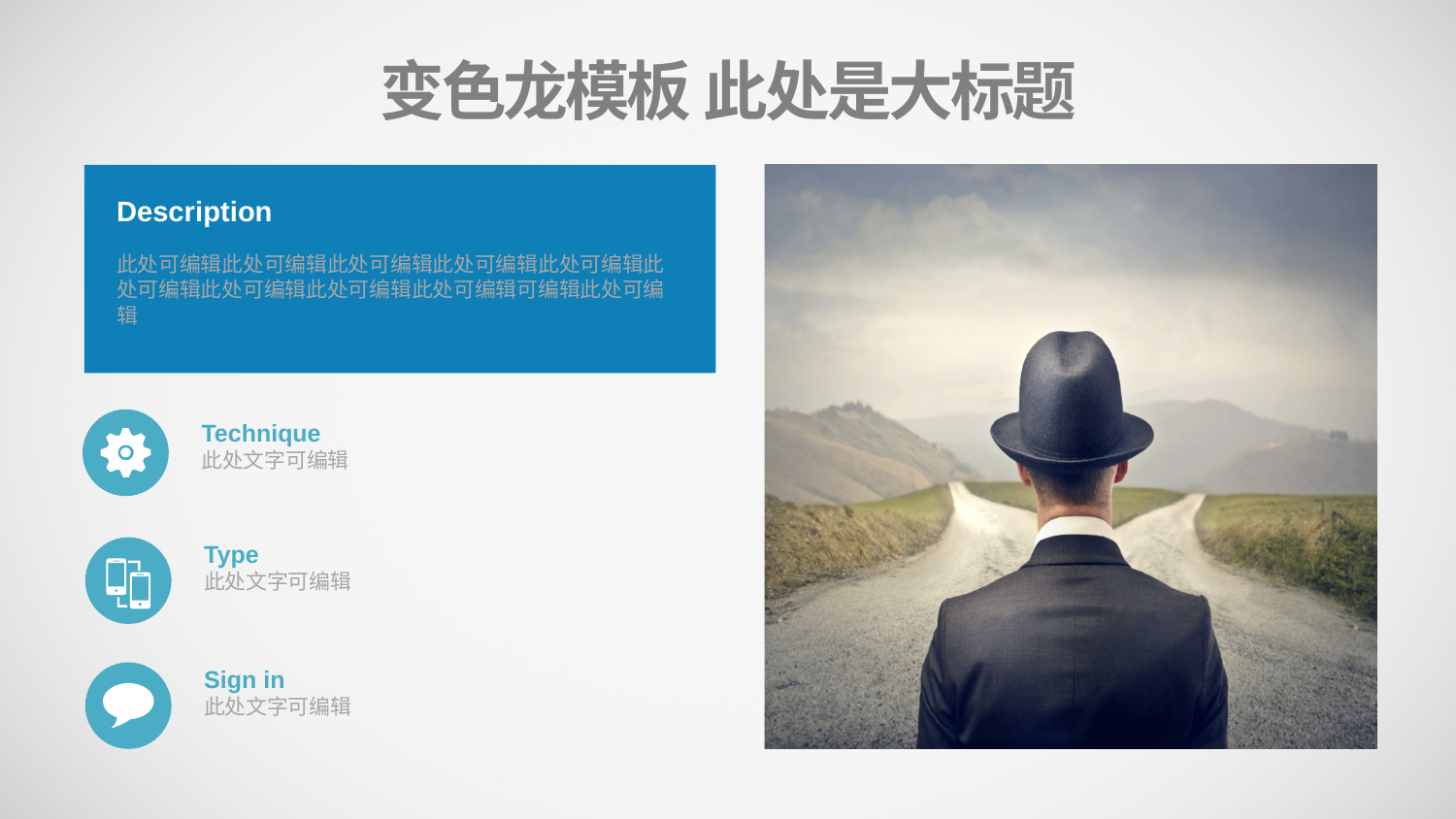

变色龙模板 此处是大标题

Description

此处可编辑此处可编辑此处可编辑此处可编辑此处可编辑此处可编辑此处可编辑此处可编辑此处可编辑可编辑此处可编辑
Technique
此处文字可编辑

Type
此处文字可编辑

Sign in
此处文字可编辑